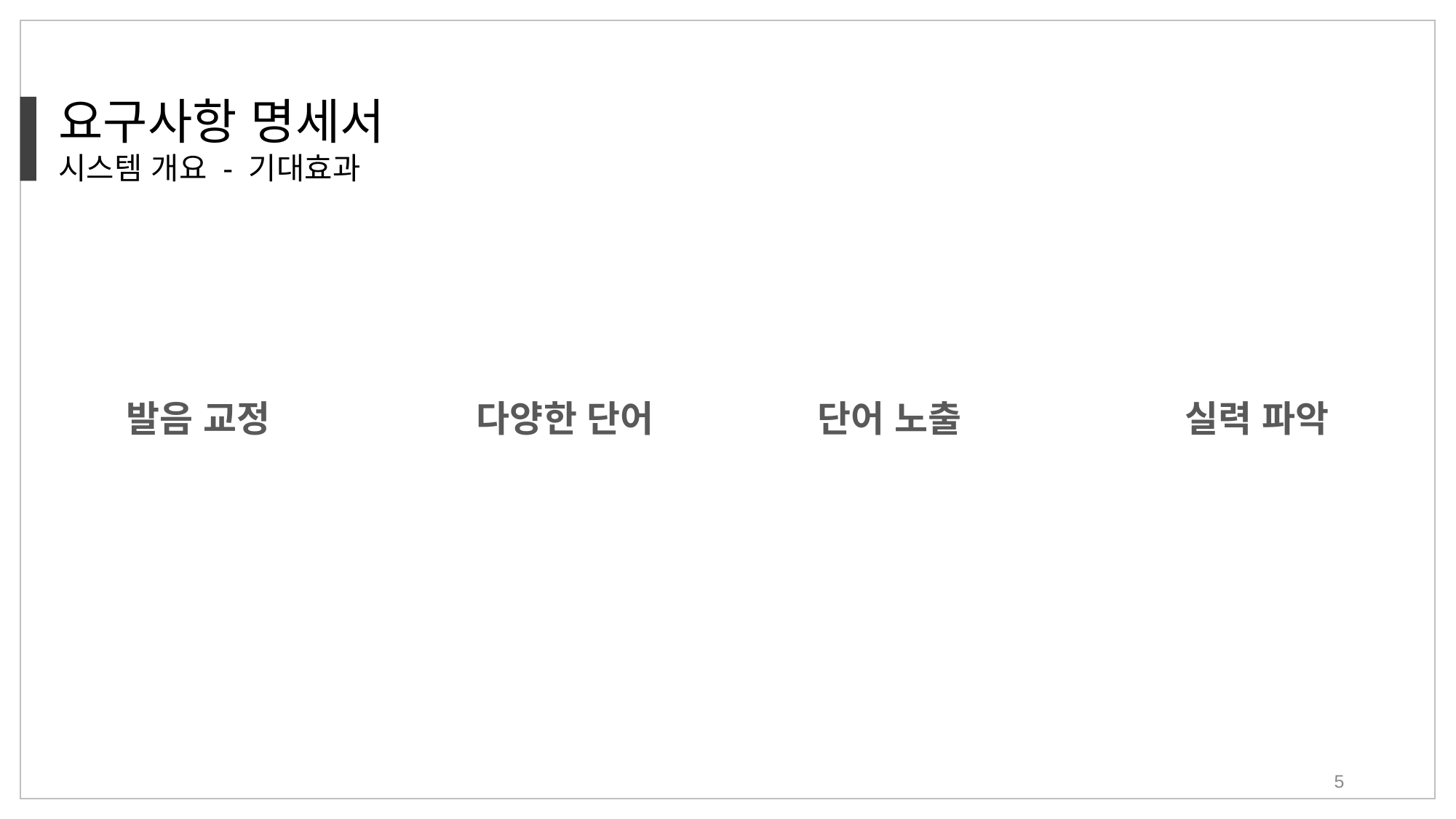

요구사항 명세서
시스템 개요 - 기대효과

실력 파악
단어 노출
다양한 단어
발음 교정
5